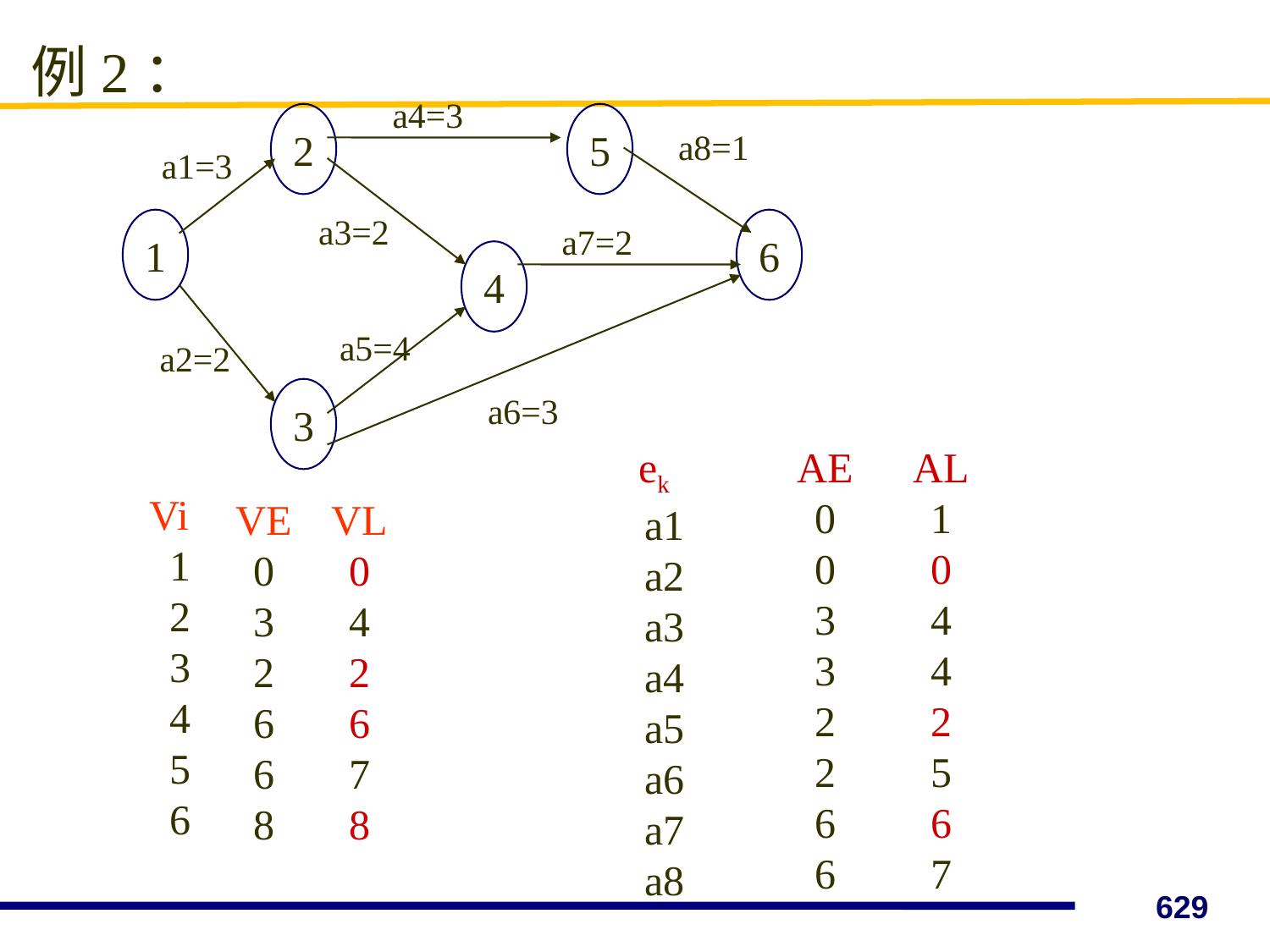

例2：
a4=3
2
5
a8=1
a1=3

a3=2
1
6
a7=2
4

a5=4
a2=2
3
a6=3
ek
a1
a2
a3
a4
a5
a6
a7
a8
AE
0
0
3
3
2
2
6
6
AL
1
0
4
4
2
5
6
7
Vi
1
2
3
4
5
6
VE
0
3
2
6
6
8
VL
0
4
2
6
7
8
629